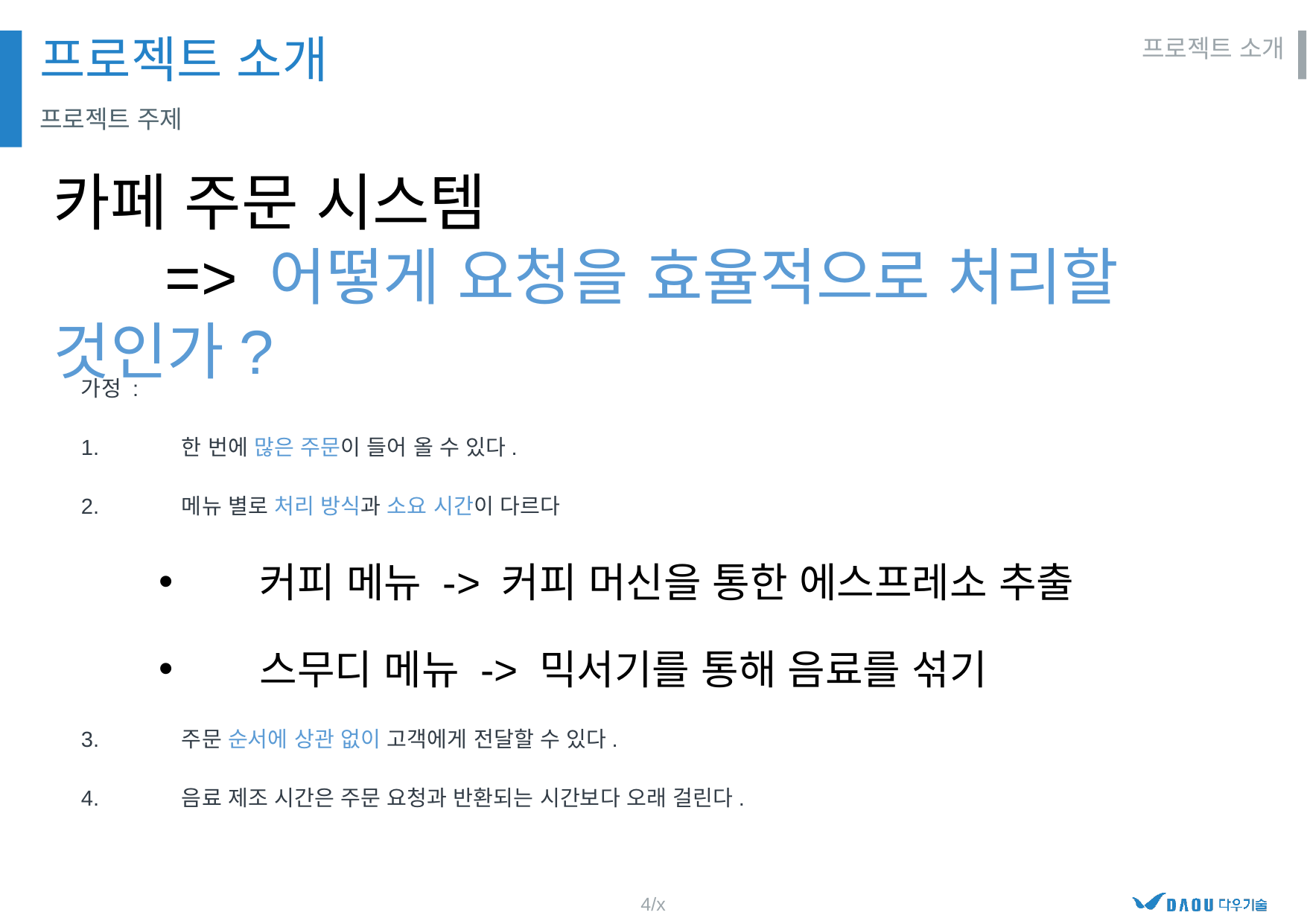

프로젝트 소개
프로젝트 소개
프로젝트 주제
카페 주문 시스템
	=> 어떻게 요청을 효율적으로 처리할 것인가?
목적 명확하게
가정 :
한 번에 많은 주문이 들어 올 수 있다.
메뉴 별로 처리 방식과 소요 시간이 다르다
커피 메뉴 -> 커피 머신을 통한 에스프레소 추출
스무디 메뉴 -> 믹서기를 통해 음료를 섞기
주문 순서에 상관 없이 고객에게 전달할 수 있다.
음료 제조 시간은 주문 요청과 반환되는 시간보다 오래 걸린다.